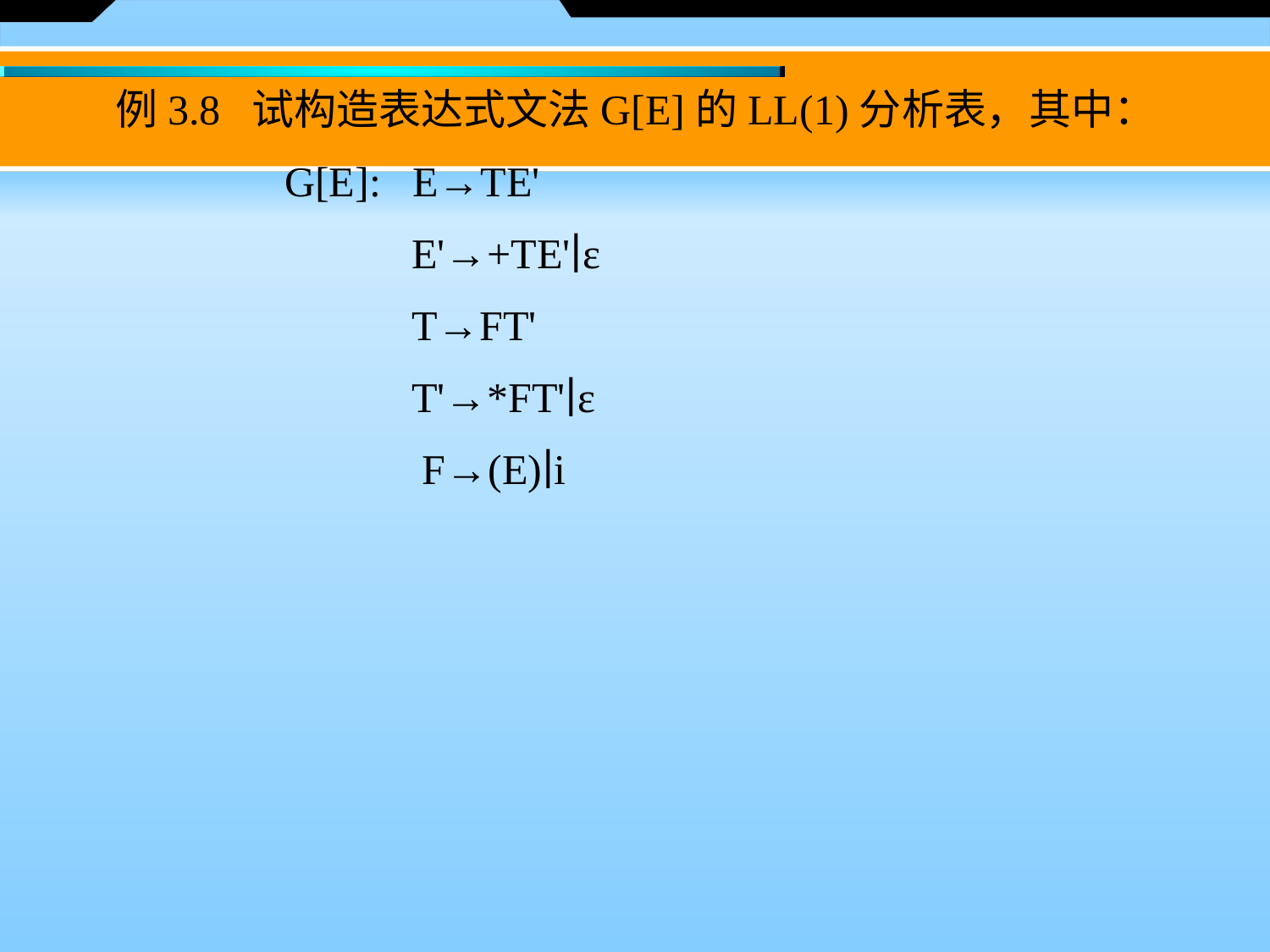

例3.8  试构造表达式文法G[E]的LL(1)分析表，其中：
		G[E]:   E→TE'
 			E'→+TE'∣ε
 			T→FT'
 			T'→*FT'∣ε
			 F→(E)∣i